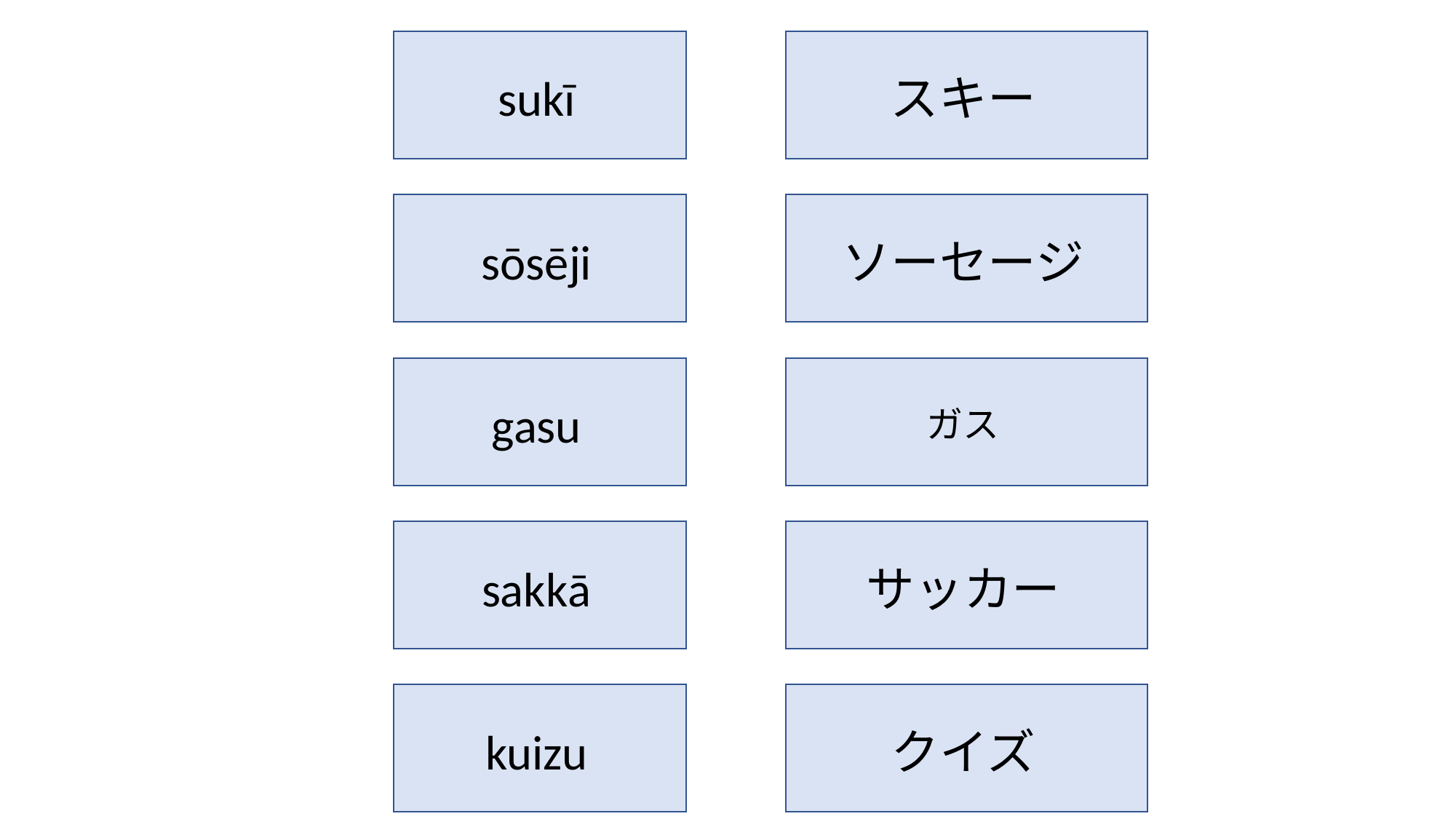

sukī
スキー
sōsēji
ソーセージ
gasu
ガス
sakkā
サッカー
kuizu
クイズ